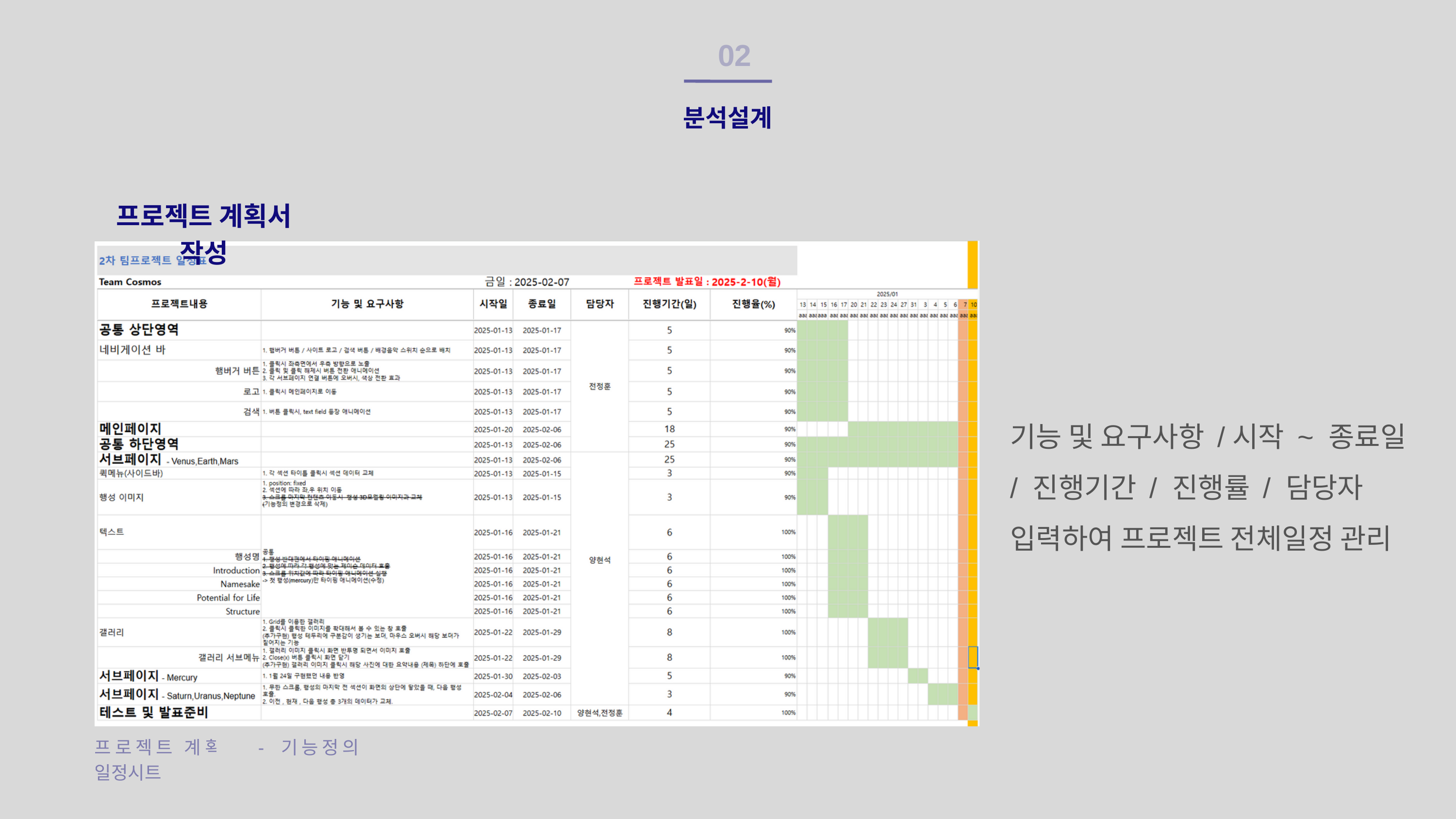

02

분석설계
프로젝트 계획서 작성

기능 및 요구사항 /시작 ~ 종료일 / 진행기간 / 진행률 / 담당자 입력하여 프로젝트 전체일정 관리
프로젝트 계획서 - 기능정의 및 일정시트